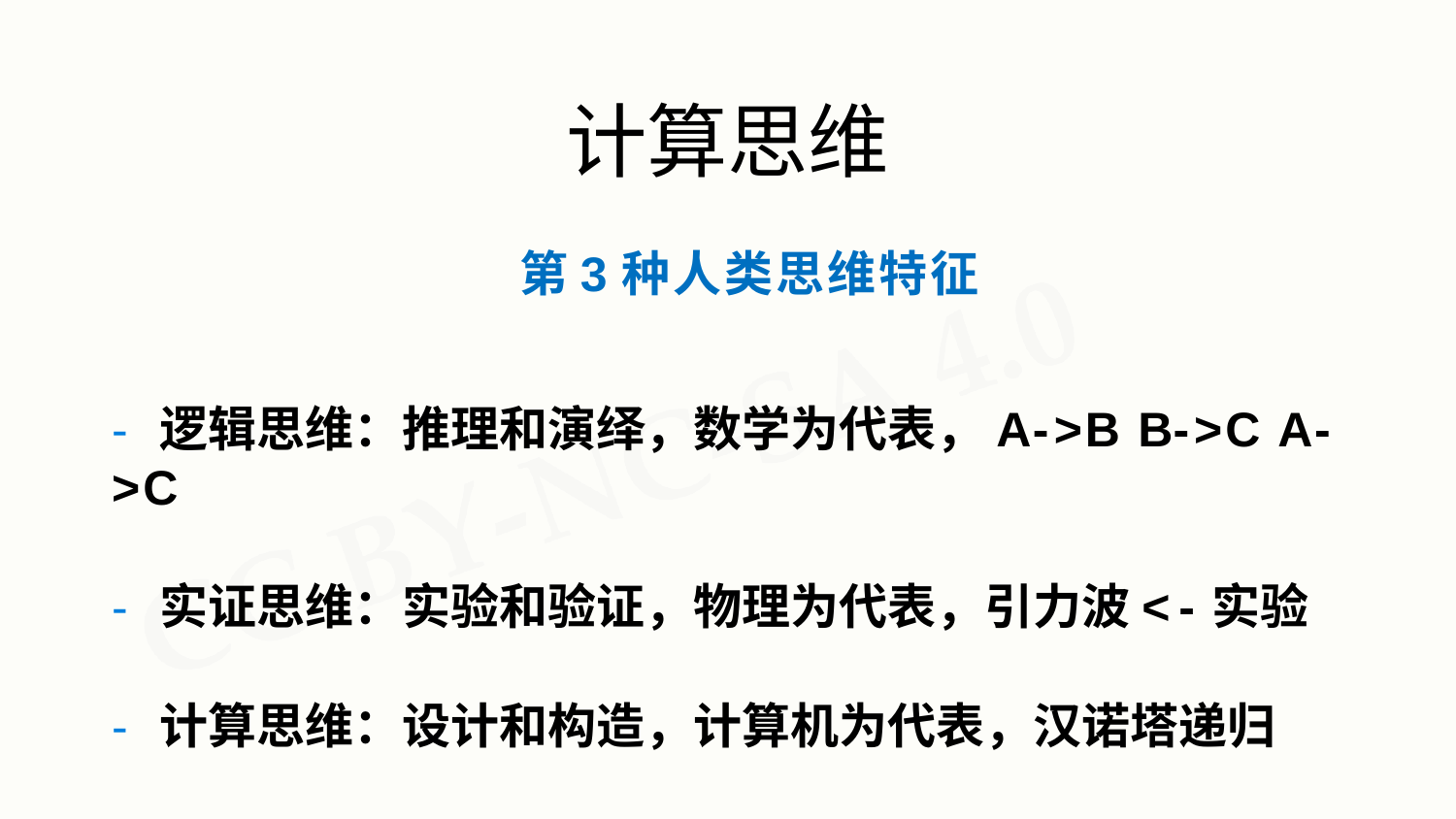

# 计算思维
第3种人类思维特征

- 逻辑思维：推理和演绎，数学为代表，A->B B->C A->C

- 实证思维：实验和验证，物理为代表，引力波<-实验

- 计算思维：设计和构造，计算机为代表，汉诺塔递归